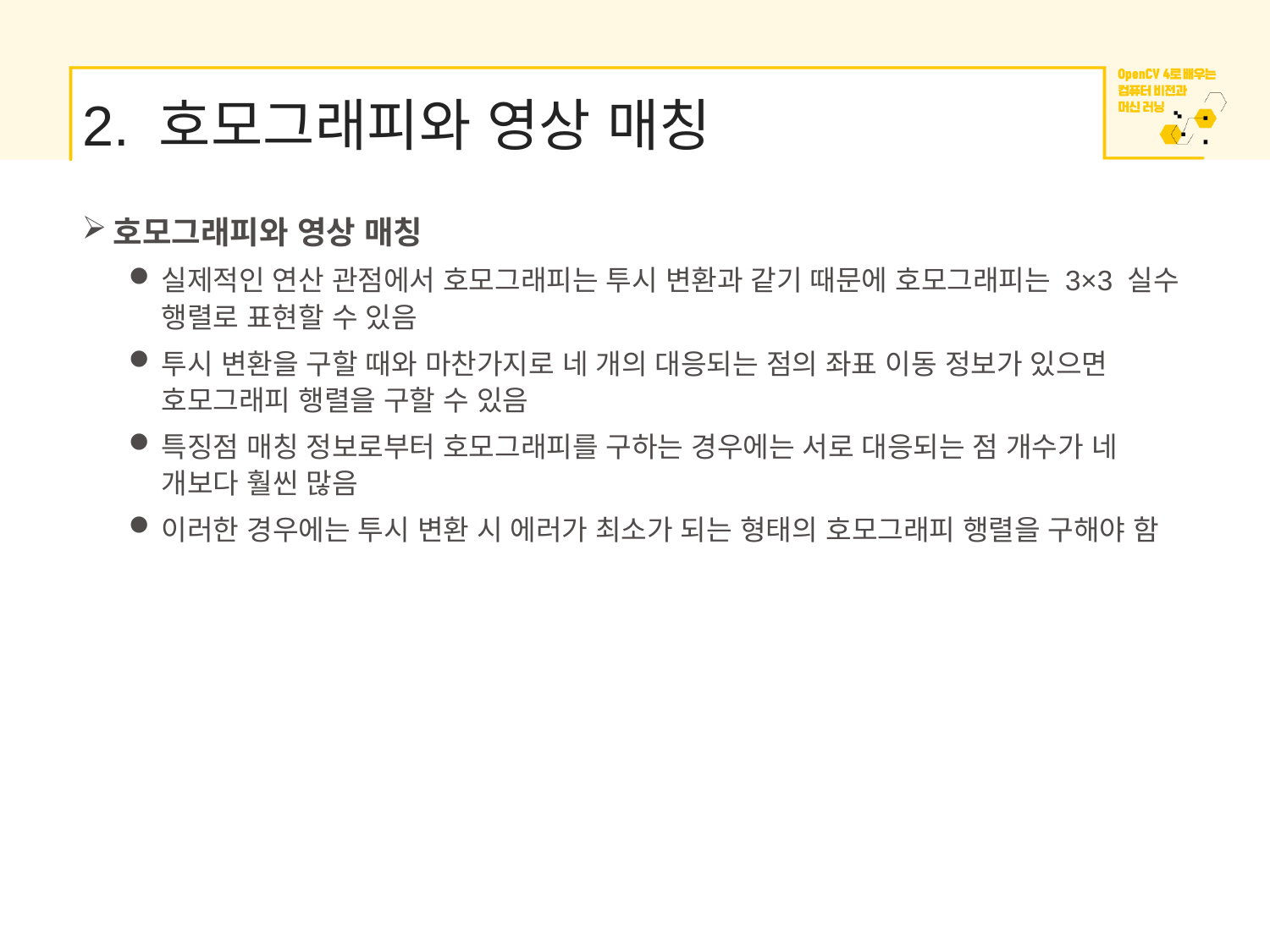

# 2. 호모그래피와 영상 매칭
호모그래피와 영상 매칭
실제적인 연산 관점에서 호모그래피는 투시 변환과 같기 때문에 호모그래피는 3×3 실수 행렬로 표현할 수 있음
투시 변환을 구할 때와 마찬가지로 네 개의 대응되는 점의 좌표 이동 정보가 있으면 호모그래피 행렬을 구할 수 있음
특징점 매칭 정보로부터 호모그래피를 구하는 경우에는 서로 대응되는 점 개수가 네 개보다 훨씬 많음
이러한 경우에는 투시 변환 시 에러가 최소가 되는 형태의 호모그래피 행렬을 구해야 함